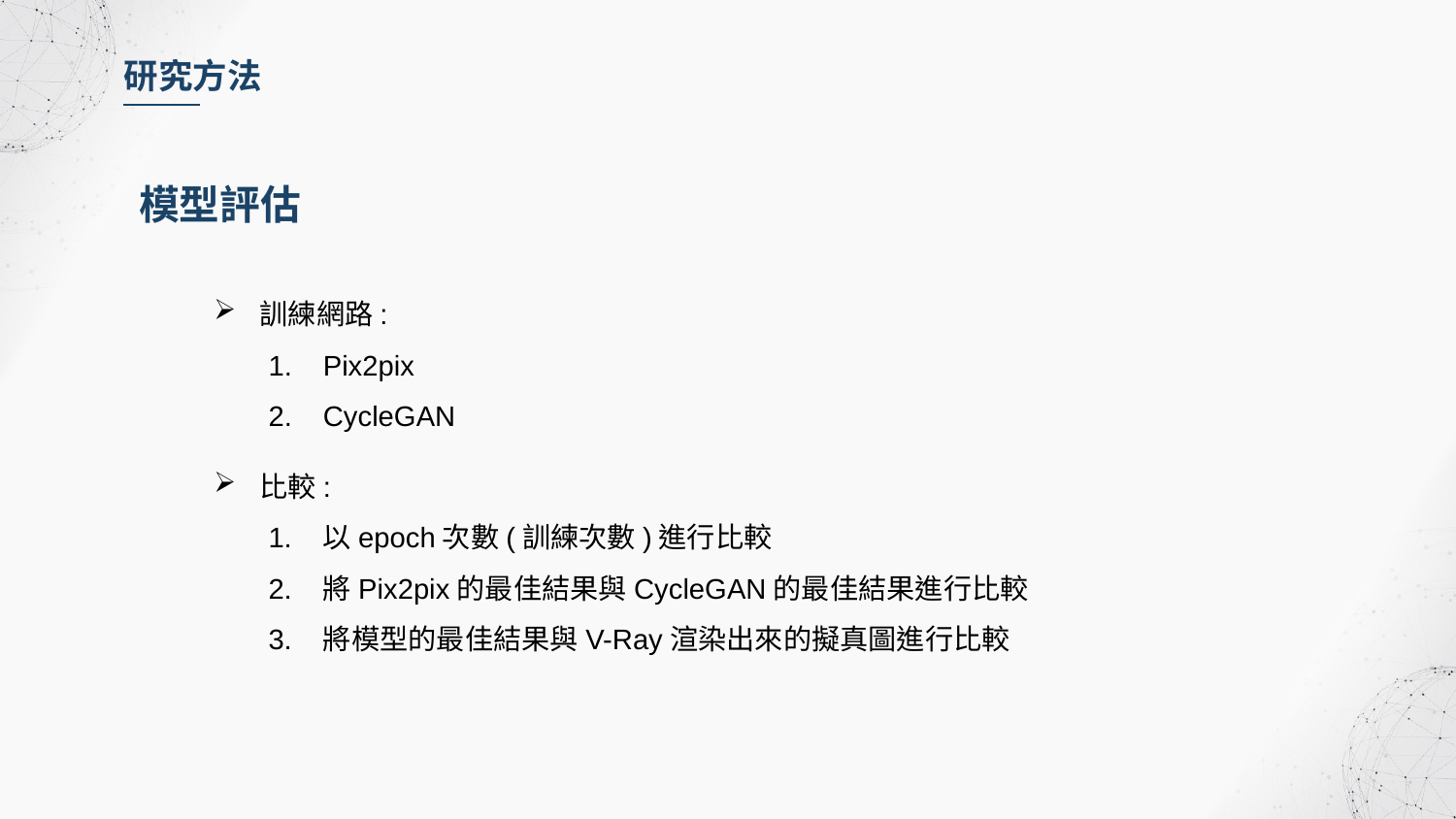

研究方法
模型評估
訓練網路:
Pix2pix
CycleGAN
比較:
以epoch次數(訓練次數)進行比較
將Pix2pix的最佳結果與CycleGAN的最佳結果進行比較
將模型的最佳結果與V-Ray渲染出來的擬真圖進行比較